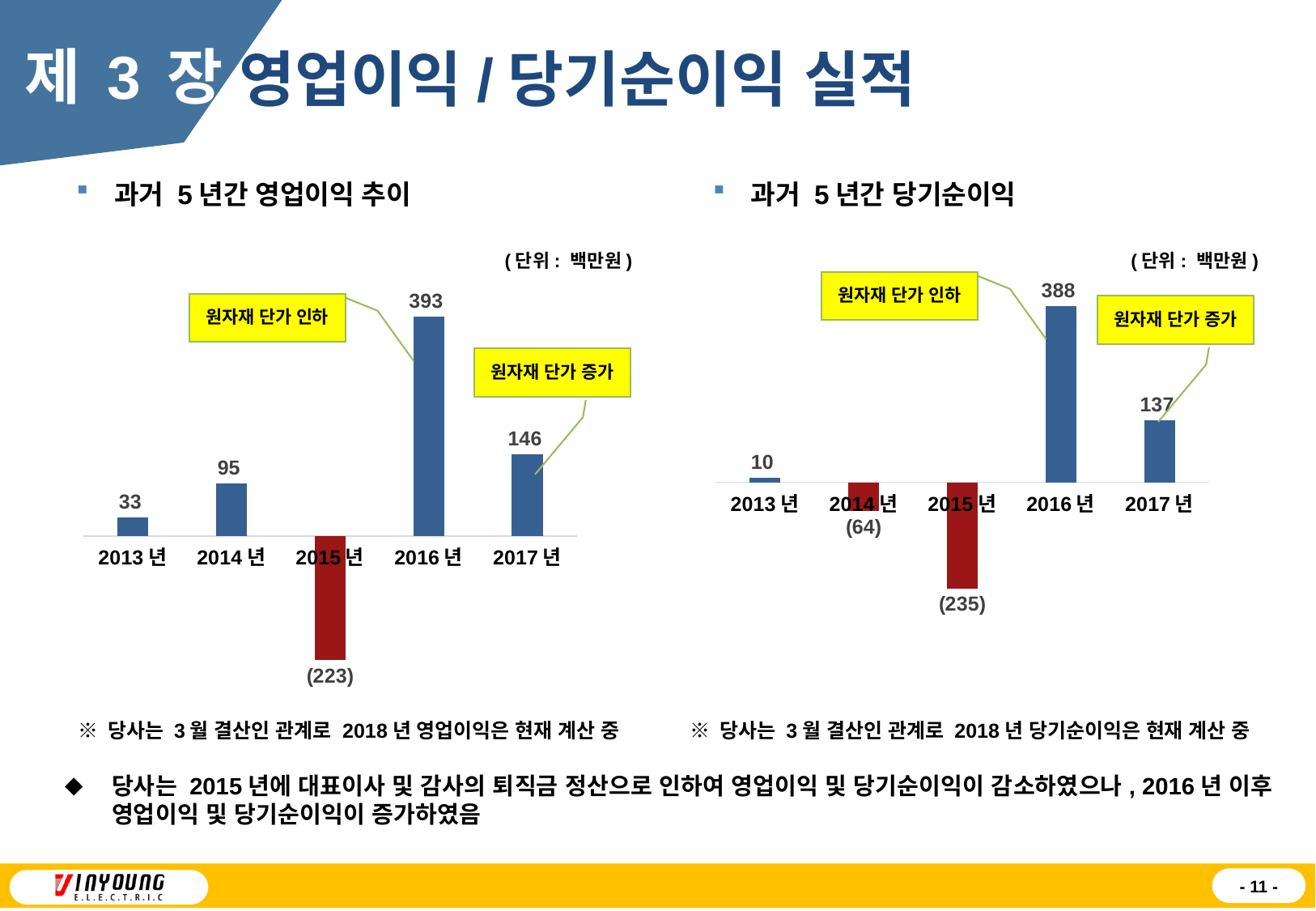

제 3 장
영업이익/당기순이익 실적
과거 5년간 영업이익 추이
과거 5년간 당기순이익

### Chart

| Category | 영업이익 |
|---|---|
| 2013년 | 33.0 |
| 2014년 | 95.0 |
| 2015년 | -223.0 |
| 2016년 | 393.0 |
| 2017년 | 146.0 |

### Chart

| Category | 당기순이익 |
|---|---|
| 2013년 | 9.72 |
| 2014년 | -64.0 |
| 2015년 | -235.0 |
| 2016년 | 388.0 |
| 2017년 | 137.0 |
(단위: 백만원)
(단위: 백만원)
원자재 단가 인하
원자재 단가 인하
원자재 단가 증가
원자재 단가 증가
※ 당사는 3월 결산인 관계로 2018년 영업이익은 현재 계산 중
※ 당사는 3월 결산인 관계로 2018년 당기순이익은 현재 계산 중
당사는 2015년에 대표이사 및 감사의 퇴직금 정산으로 인하여 영업이익 및 당기순이익이 감소하였으나, 2016년 이후 영업이익 및 당기순이익이 증가하였음